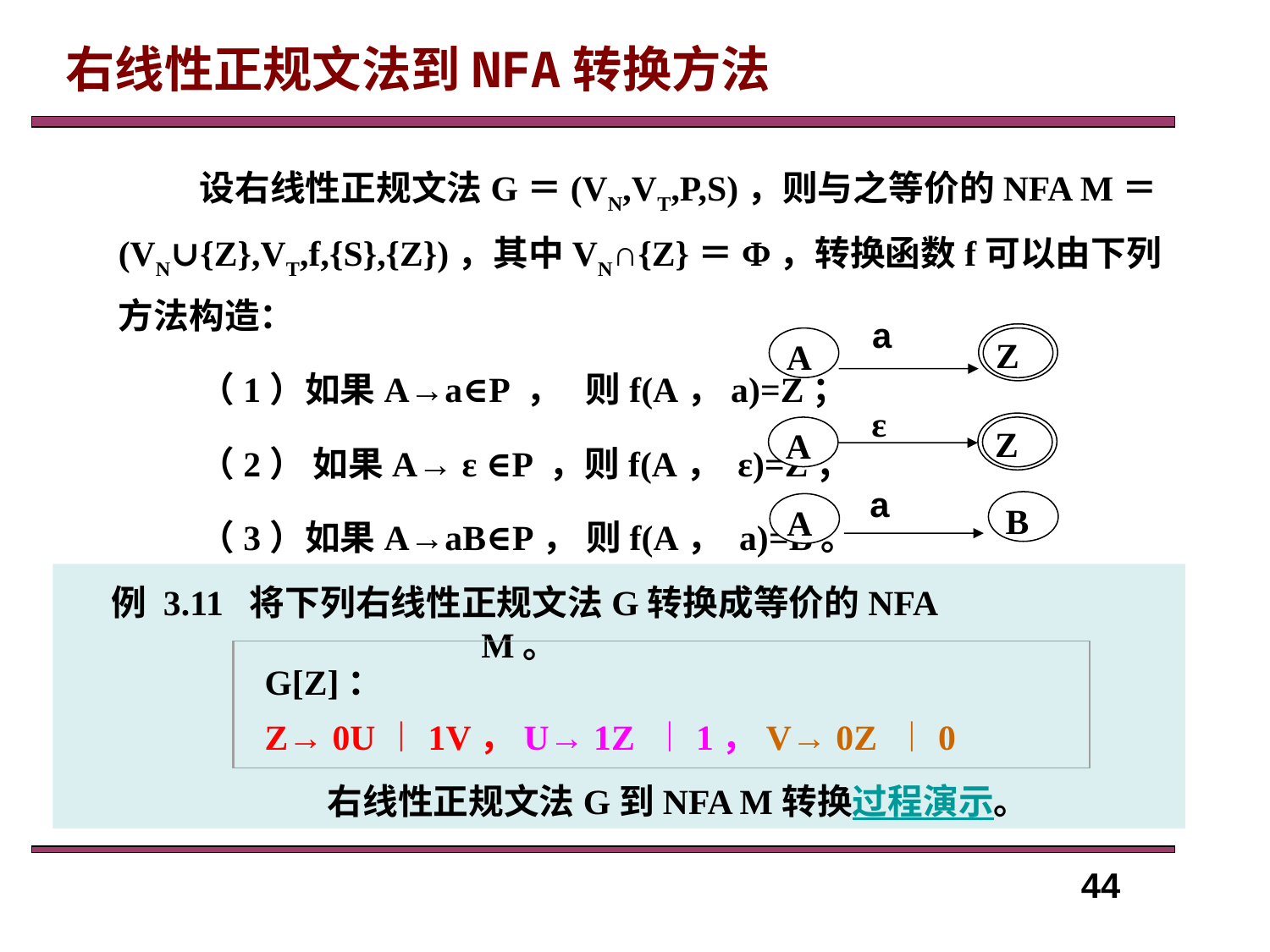

右线性正规文法到NFA转换方法
设右线性正规文法G＝(VN,VT,P,S)，则与之等价的NFA M＝(VN∪{Z},VT,f,{S},{Z})，其中VN∩{Z}＝Φ，转换函数f可以由下列方法构造：
（1）如果A→a∈P ，   则f(A，a)=Z；
（2） 如果A→ ε ∈P ，则f(A， ε)=Z；
（3）如果A→aB∈P， 则f(A， a)=B。
a

Z

A

ε

Z

A

a

B

A

例 3.11  将下列右线性正规文法G转换成等价的NFA M。

G[Z]：
Z→ 0U︱1V，U→ 1Z ︱1，V→ 0Z ︱0

右线性正规文法G到NFA M转换过程演示。
44